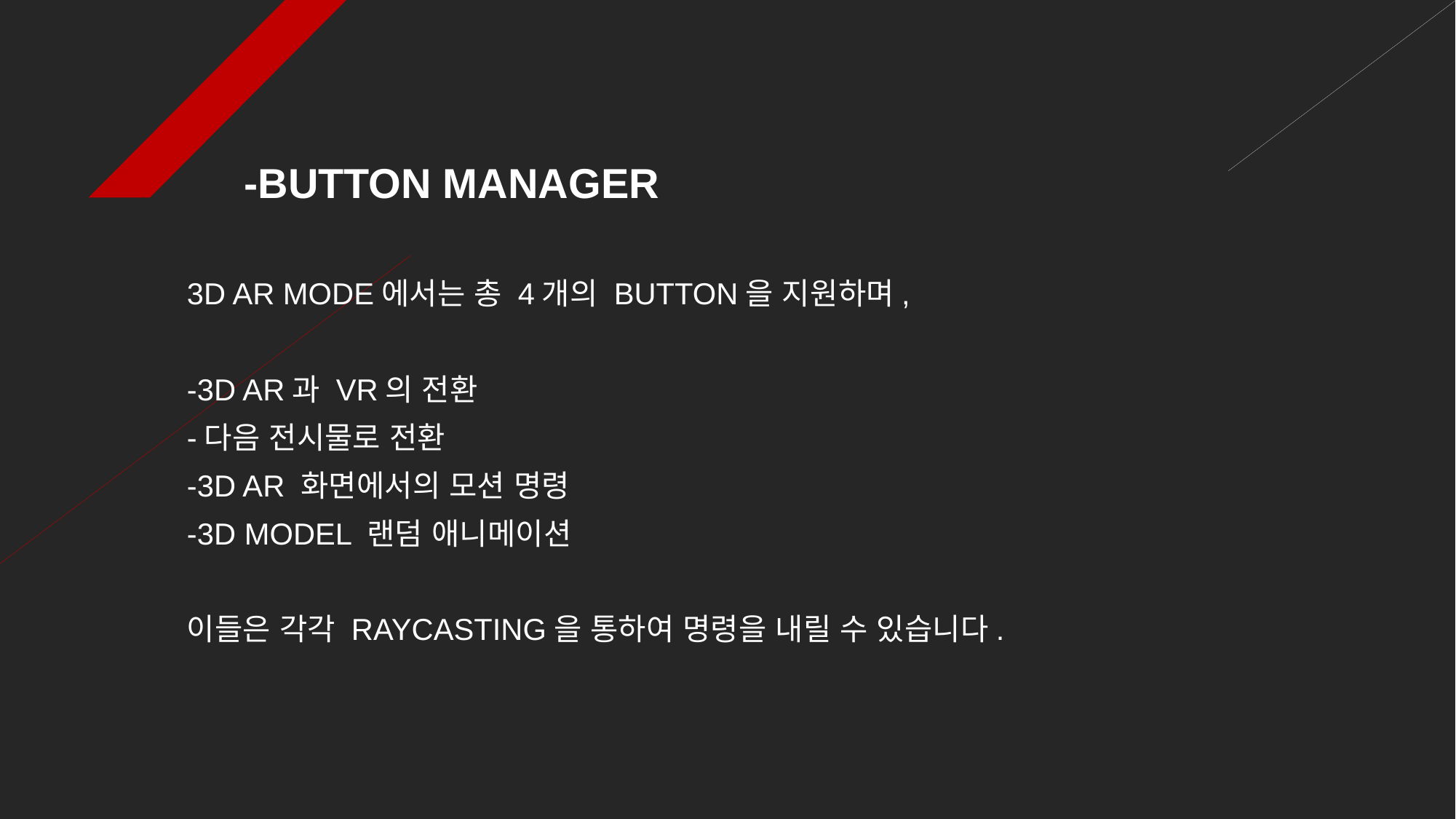

# -BUTTON MANAGER
3D AR MODE에서는 총 4개의 BUTTON을 지원하며,

-3D AR과 VR의 전환
-다음 전시물로 전환
-3D AR 화면에서의 모션 명령
-3D MODEL 랜덤 애니메이션

이들은 각각 RAYCASTING을 통하여 명령을 내릴 수 있습니다.